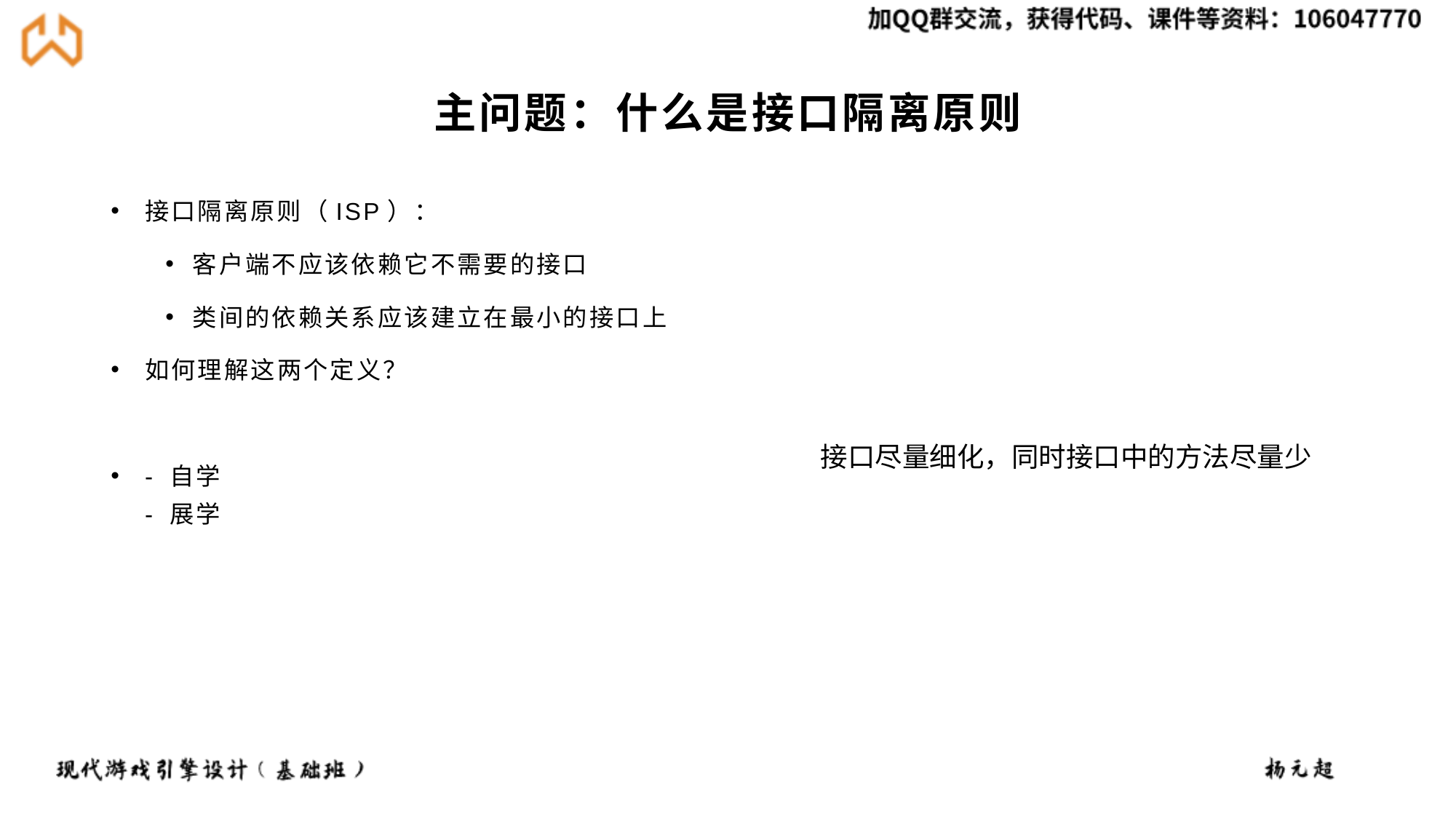

# 主问题：什么是接口隔离原则
接口隔离原则（ISP）：
客户端不应该依赖它不需要的接口
类间的依赖关系应该建立在最小的接口上
如何理解这两个定义？

- 自学
- 展学

接口尽量细化，同时接口中的方法尽量少